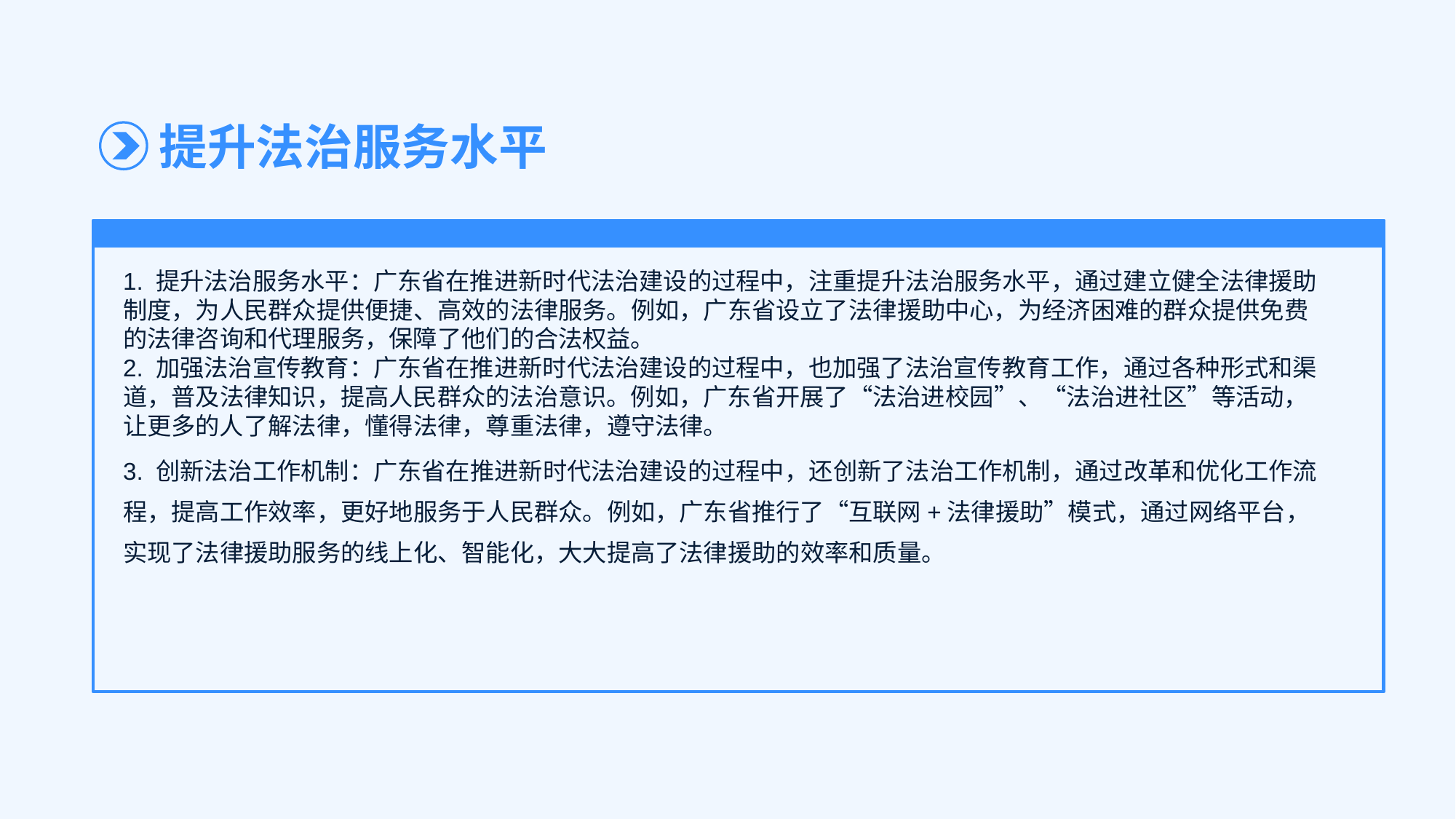

提升法治服务水平

1. 提升法治服务水平：广东省在推进新时代法治建设的过程中，注重提升法治服务水平，通过建立健全法律援助制度，为人民群众提供便捷、高效的法律服务。例如，广东省设立了法律援助中心，为经济困难的群众提供免费的法律咨询和代理服务，保障了他们的合法权益。
2. 加强法治宣传教育：广东省在推进新时代法治建设的过程中，也加强了法治宣传教育工作，通过各种形式和渠道，普及法律知识，提高人民群众的法治意识。例如，广东省开展了“法治进校园”、“法治进社区”等活动，让更多的人了解法律，懂得法律，尊重法律，遵守法律。
3. 创新法治工作机制：广东省在推进新时代法治建设的过程中，还创新了法治工作机制，通过改革和优化工作流程，提高工作效率，更好地服务于人民群众。例如，广东省推行了“互联网+法律援助”模式，通过网络平台，实现了法律援助服务的线上化、智能化，大大提高了法律援助的效率和质量。